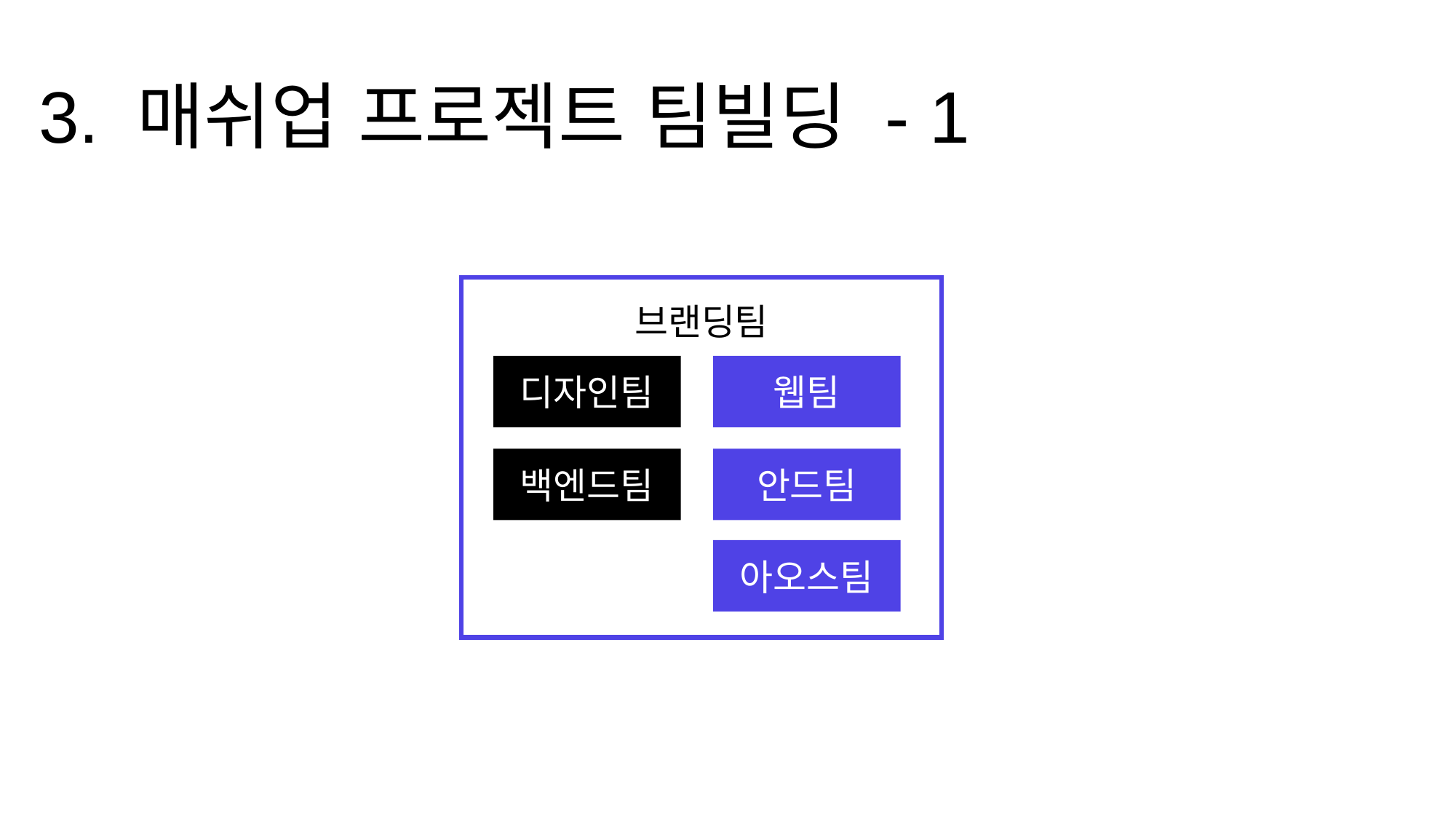

3. 매쉬업 프로젝트 팀빌딩 - 1

브랜딩팀
디자인팀
웹팀
백엔드팀
안드팀
아오스팀